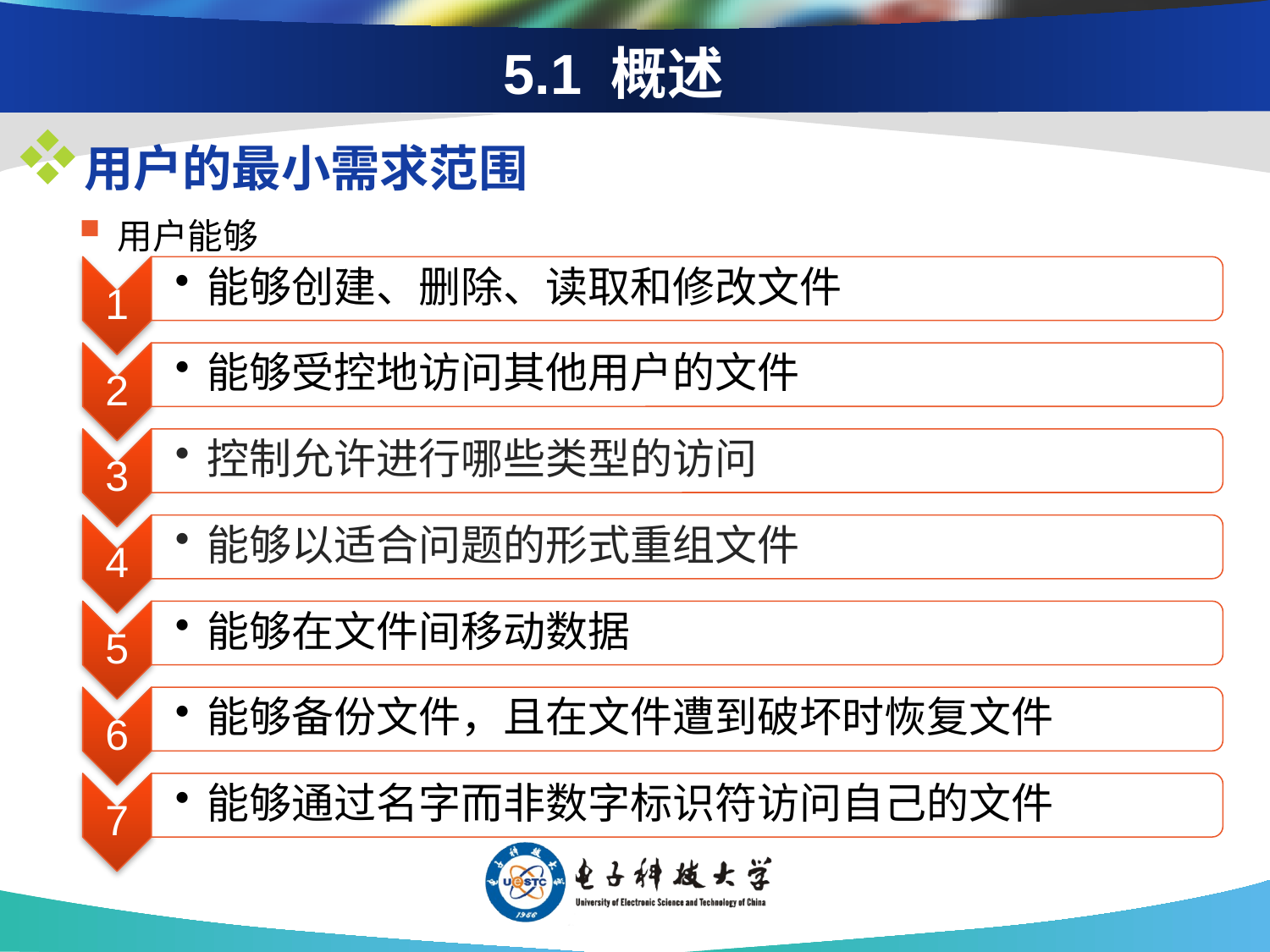

5.1 概述
用户的最小需求范围
用户能够
1
能够创建、删除、读取和修改文件
2
能够受控地访问其他用户的文件
3
控制允许进行哪些类型的访问
4
能够以适合问题的形式重组文件
5
能够在文件间移动数据
6
能够备份文件，且在文件遭到破坏时恢复文件
7
能够通过名字而非数字标识符访问自己的文件